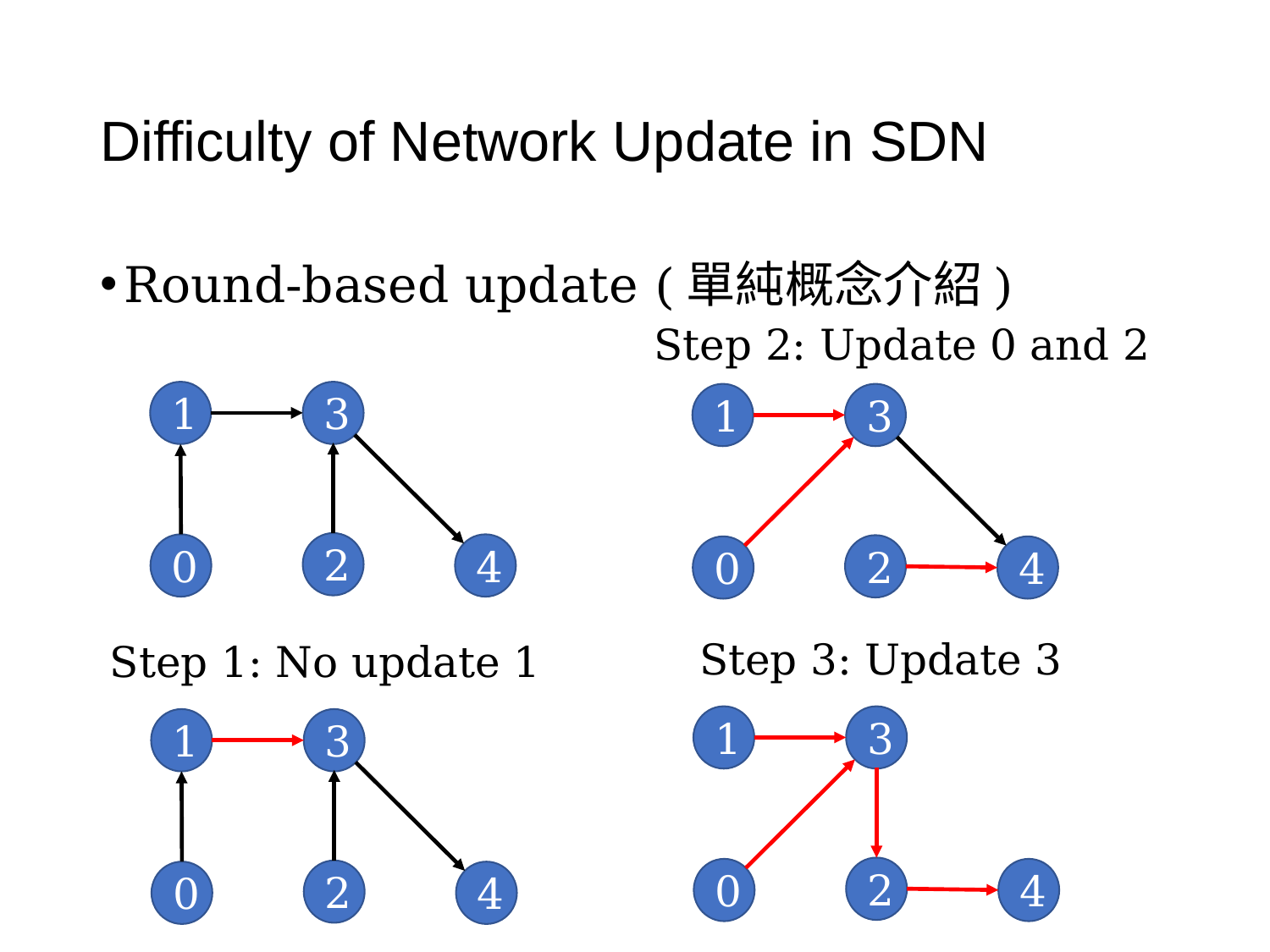

# Difficulty of Network Update in SDN
Round-based update (單純概念介紹)
Step 2: Update 0 and 2
3
1
2
4
0
3
1
2
4
0
Step 3: Update 3
Step 1: No update 1
3
1
2
4
0
3
1
2
4
0